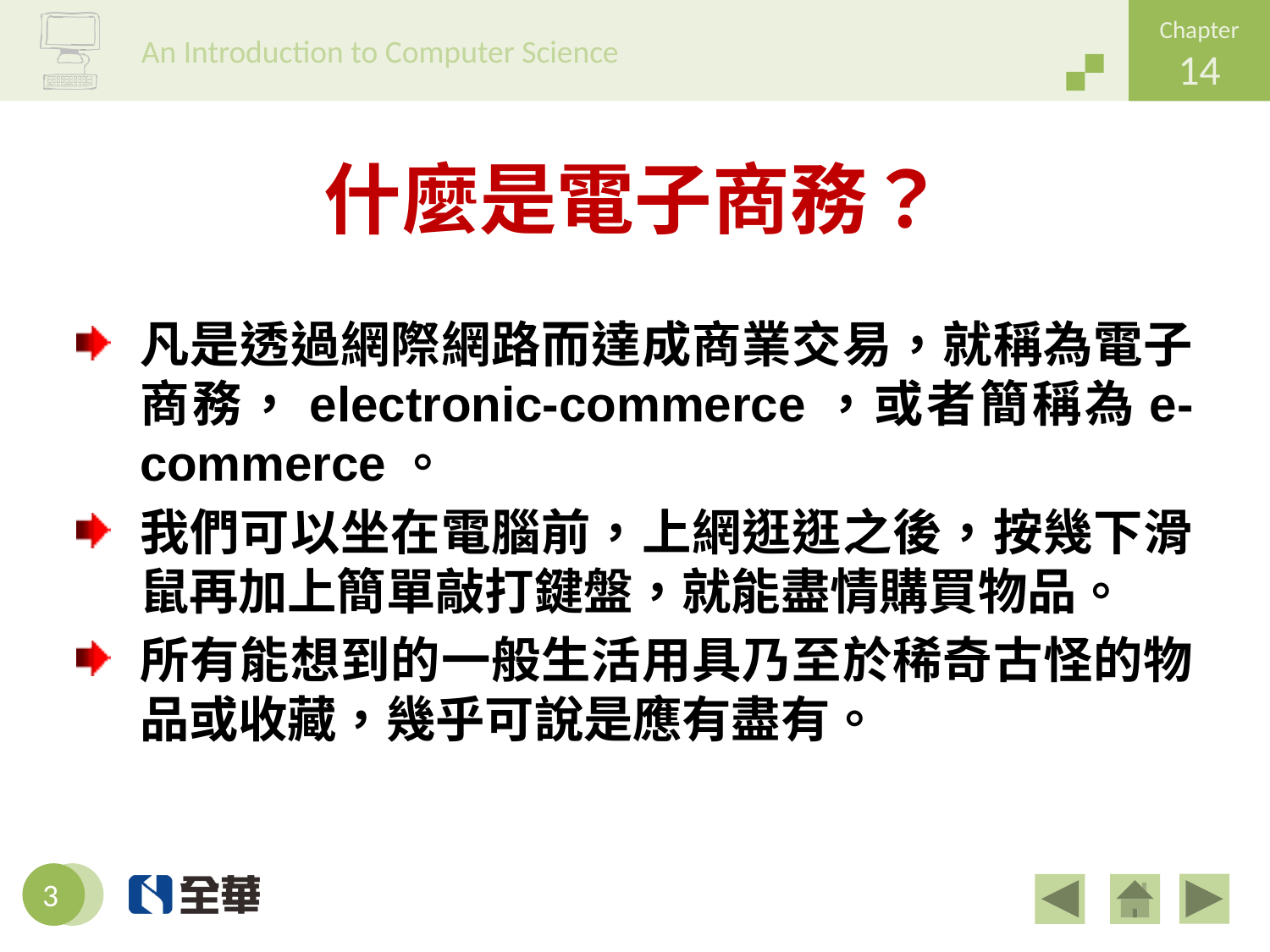

# 什麼是電子商務？
凡是透過網際網路而達成商業交易，就稱為電子商務，electronic-commerce，或者簡稱為e-commerce。
我們可以坐在電腦前，上網逛逛之後，按幾下滑鼠再加上簡單敲打鍵盤，就能盡情購買物品。
所有能想到的一般生活用具乃至於稀奇古怪的物品或收藏，幾乎可說是應有盡有。